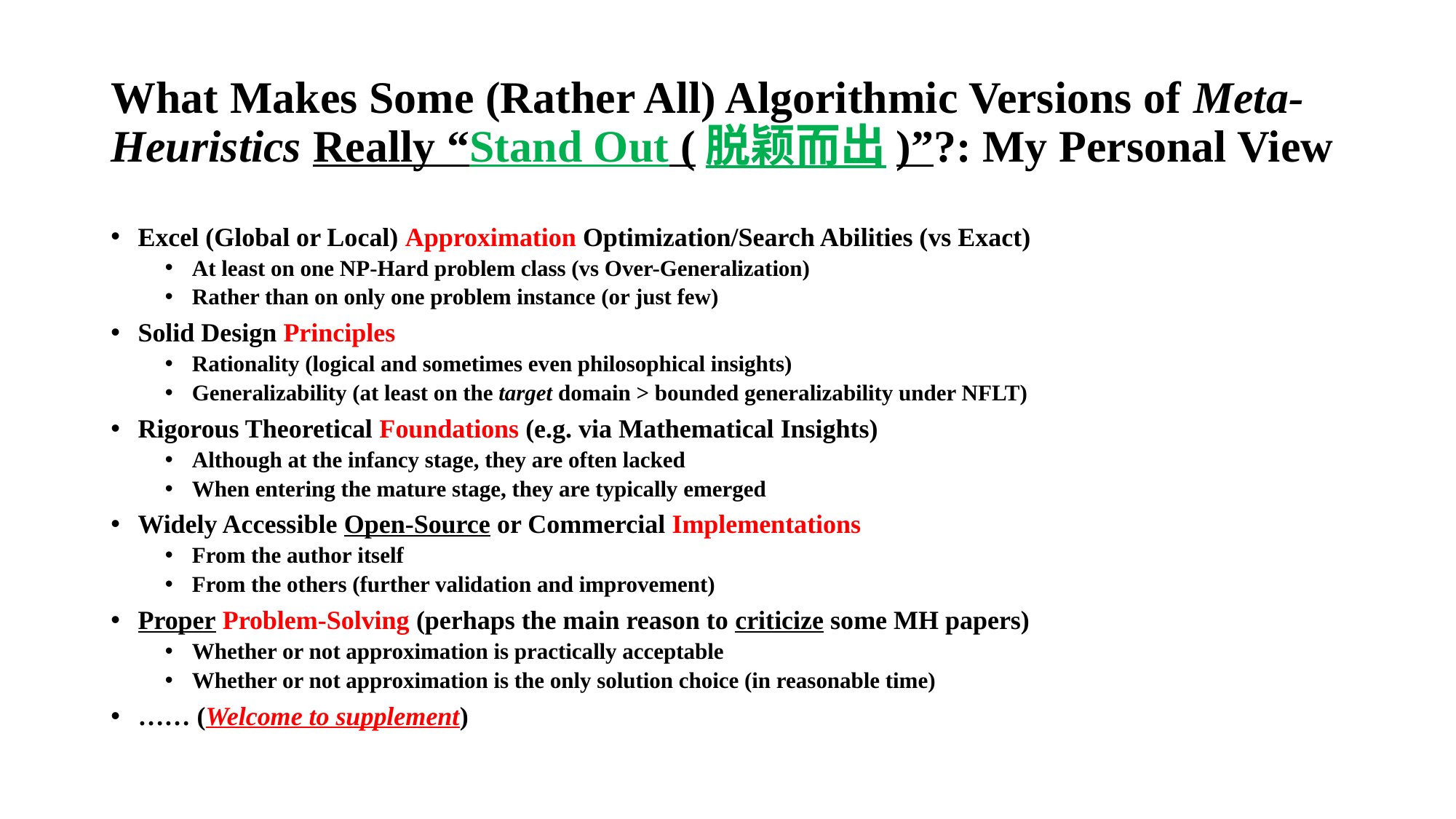

# What Makes Some (Rather All) Algorithmic Versions of Meta-Heuristics Really “Stand Out (脱颖而出)”?: My Personal View
Excel (Global or Local) Approximation Optimization/Search Abilities (vs Exact)
At least on one NP-Hard problem class (vs Over-Generalization)
Rather than on only one problem instance (or just few)
Solid Design Principles
Rationality (logical and sometimes even philosophical insights)
Generalizability (at least on the target domain > bounded generalizability under NFLT)
Rigorous Theoretical Foundations (e.g. via Mathematical Insights)
Although at the infancy stage, they are often lacked
When entering the mature stage, they are typically emerged
Widely Accessible Open-Source or Commercial Implementations
From the author itself
From the others (further validation and improvement)
Proper Problem-Solving (perhaps the main reason to criticize some MH papers)
Whether or not approximation is practically acceptable
Whether or not approximation is the only solution choice (in reasonable time)
…… (Welcome to supplement)